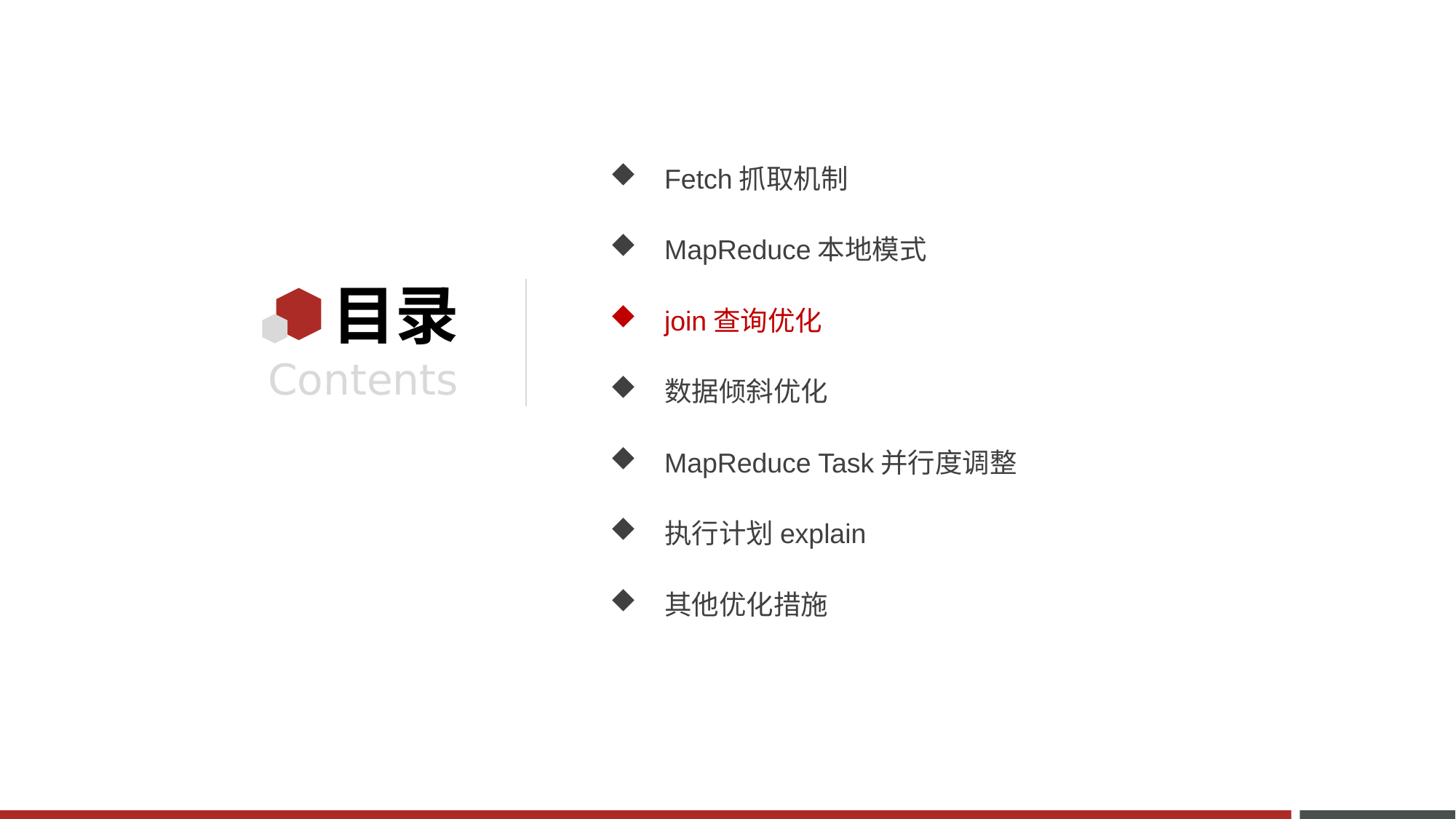

Fetch抓取机制
MapReduce本地模式
join查询优化
数据倾斜优化
MapReduce Task并行度调整
执行计划explain
其他优化措施